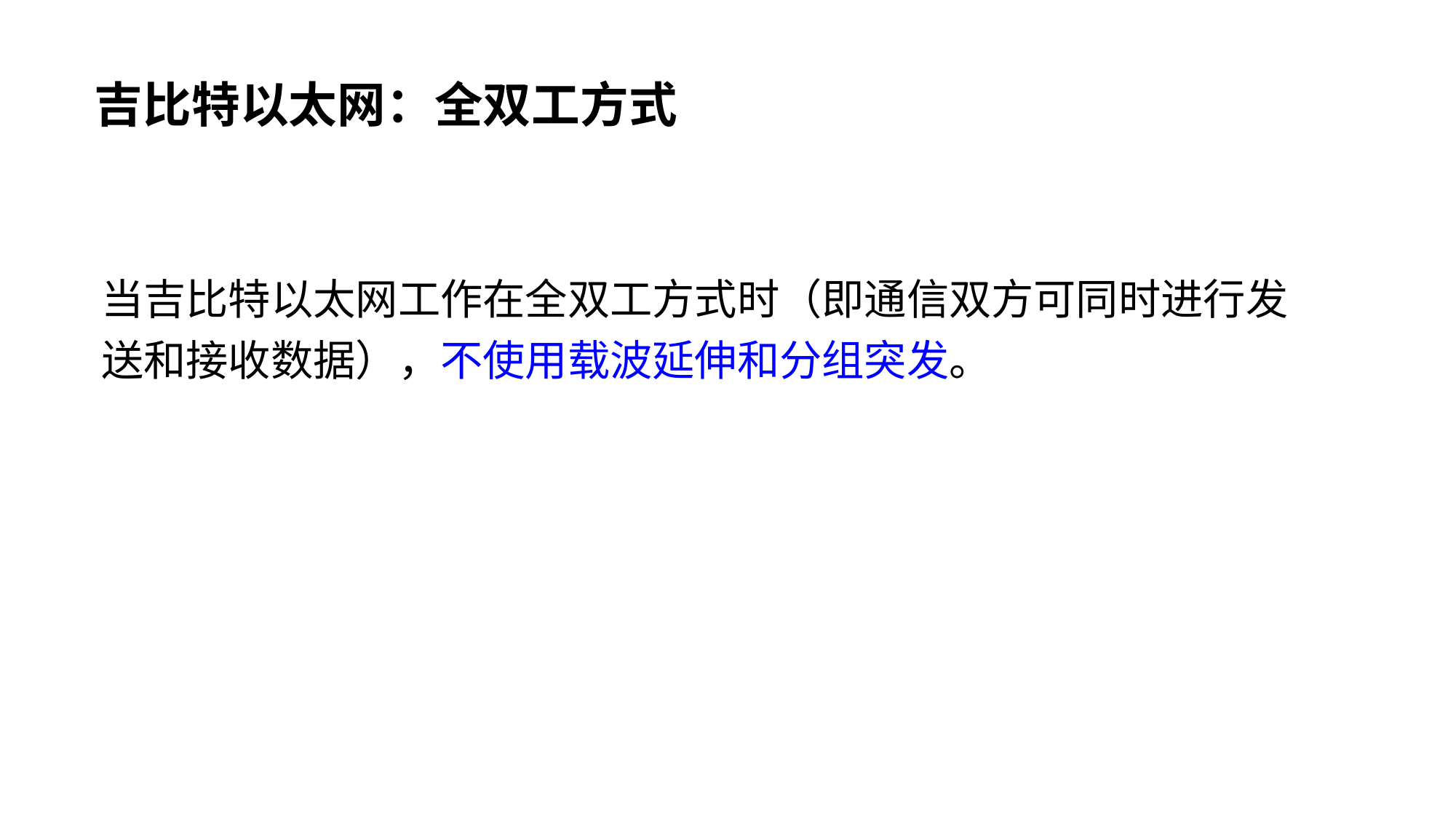

吉比特以太网：全双工方式
当吉比特以太网工作在全双工方式时（即通信双方可同时进行发送和接收数据），不使用载波延伸和分组突发。